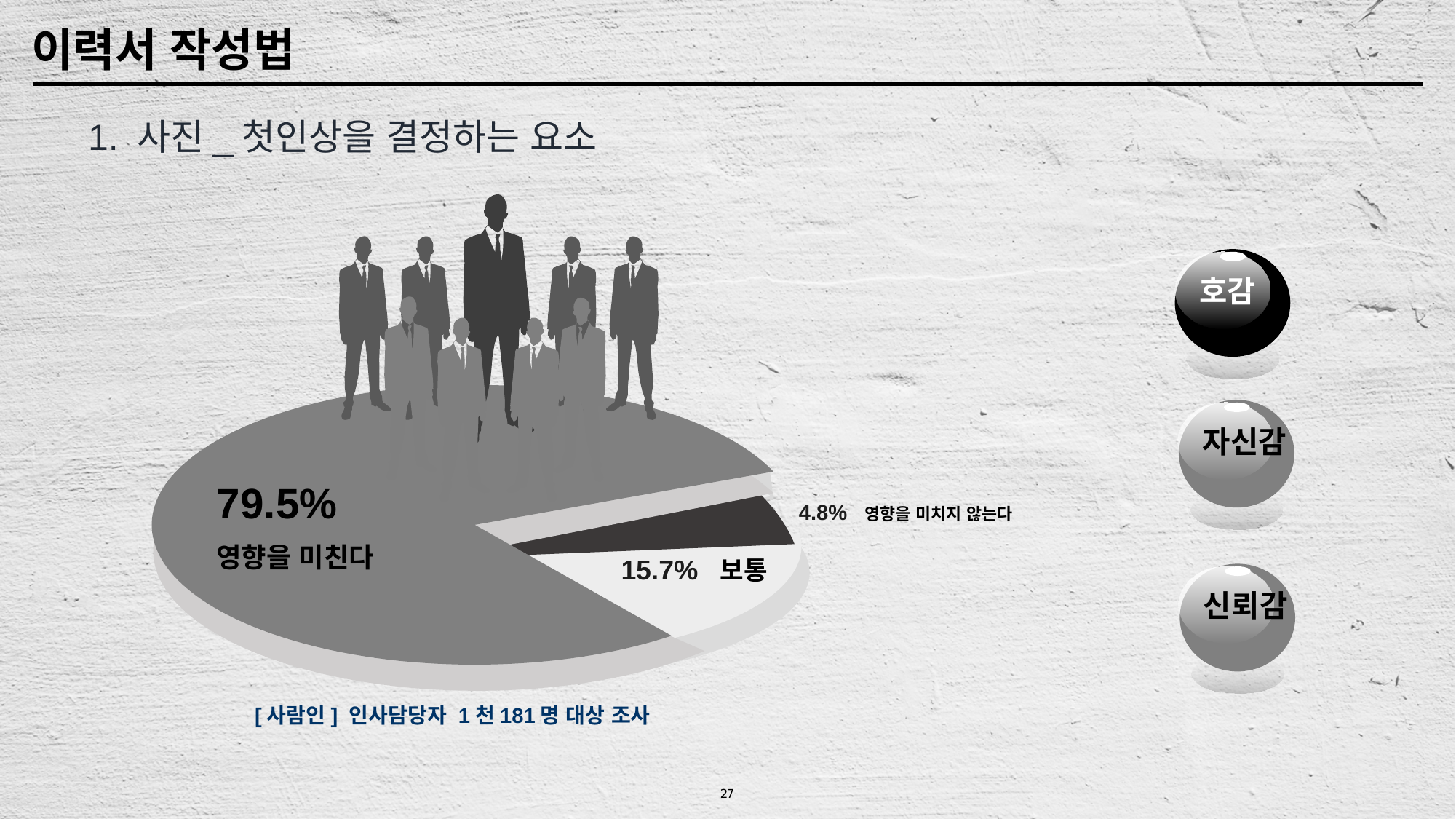

이력서 작성법
1. 사진_첫인상을 결정하는 요소

호감

자신감

신뢰감

79.5%
4.8%  영향을 미치지 않는다
외모
영향을 미친다
15.7%  보통

 [사람인] 인사담당자 1천181명 대상 조사
27